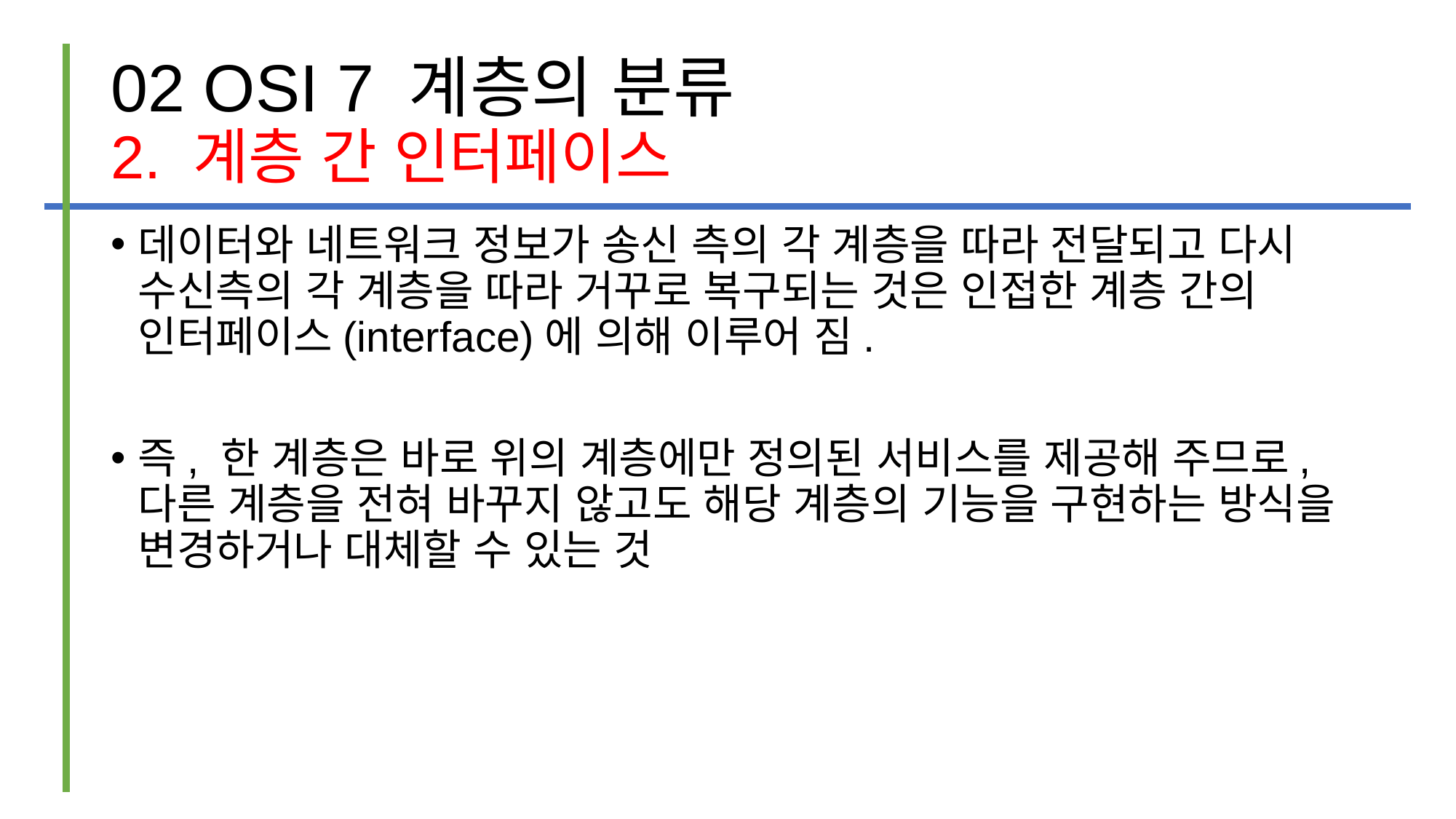

# 02 OSI 7 계층의 분류 2. 계층 간 인터페이스
데이터와 네트워크 정보가 송신 측의 각 계층을 따라 전달되고 다시 수신측의 각 계층을 따라 거꾸로 복구되는 것은 인접한 계층 간의 인터페이스(interface)에 의해 이루어 짐.

즉, 한 계층은 바로 위의 계층에만 정의된 서비스를 제공해 주므로, 다른 계층을 전혀 바꾸지 않고도 해당 계층의 기능을 구현하는 방식을 변경하거나 대체할 수 있는 것